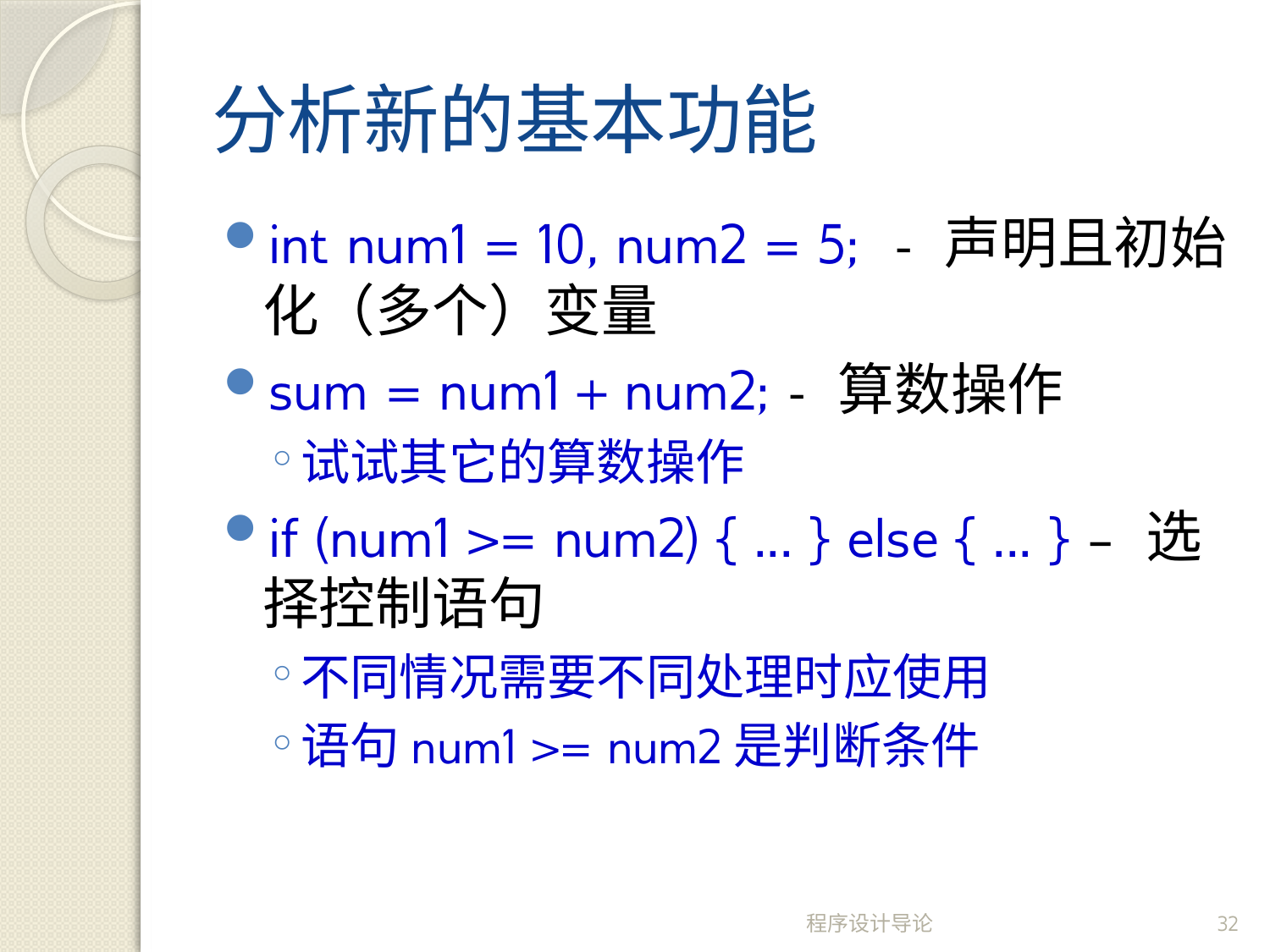

# 分析新的基本功能
int num1 = 10, num2 = 5;  - 声明且初始化（多个）变量
sum = num1 + num2; - 算数操作
试试其它的算数操作
if (num1 >= num2) { ... } else { ... } – 选择控制语句
不同情况需要不同处理时应使用
语句num1 >= num2是判断条件
程序设计导论
32